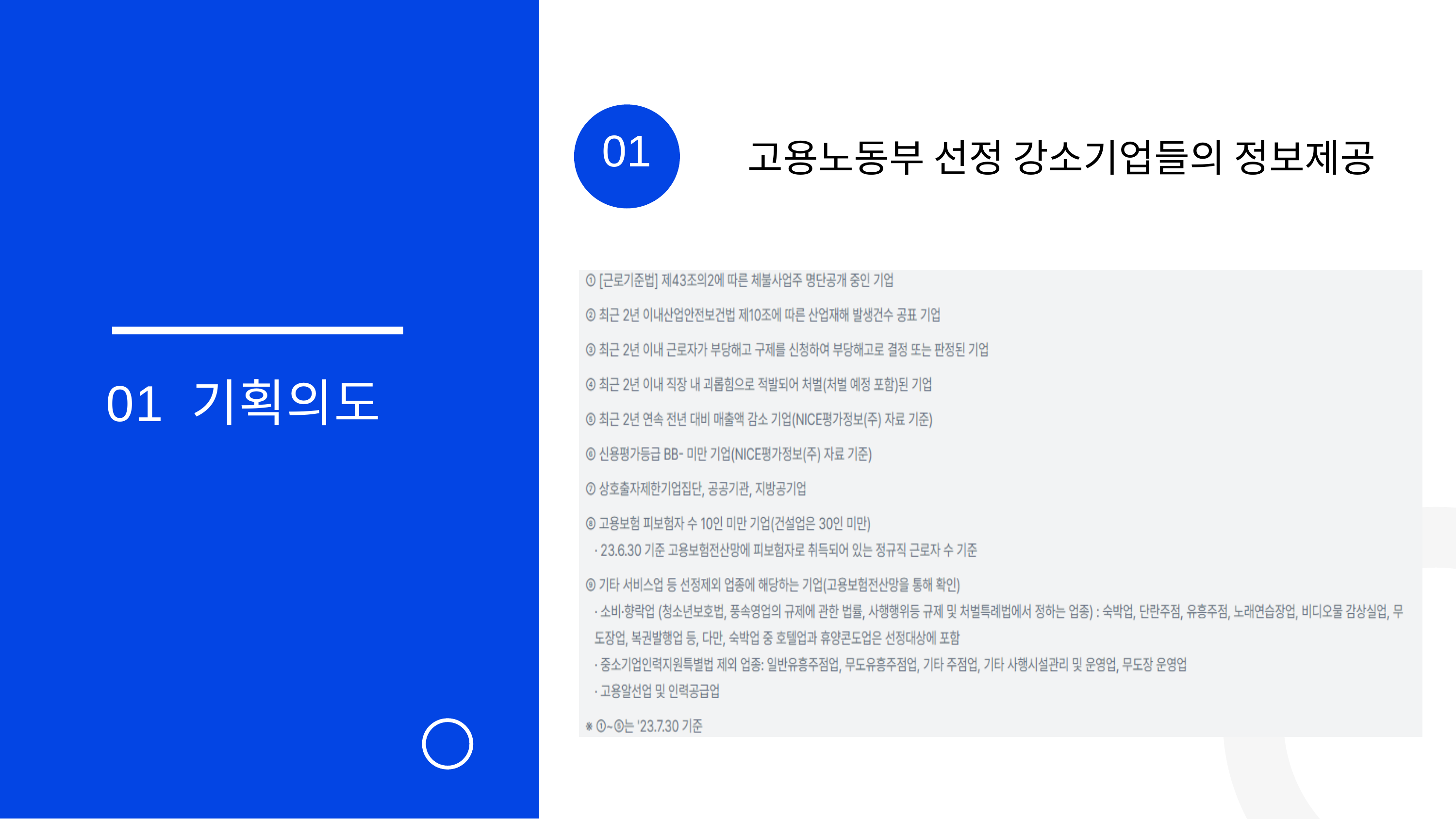

01
고용노동부 선정 강소기업들의 정보제공

01 기획의도